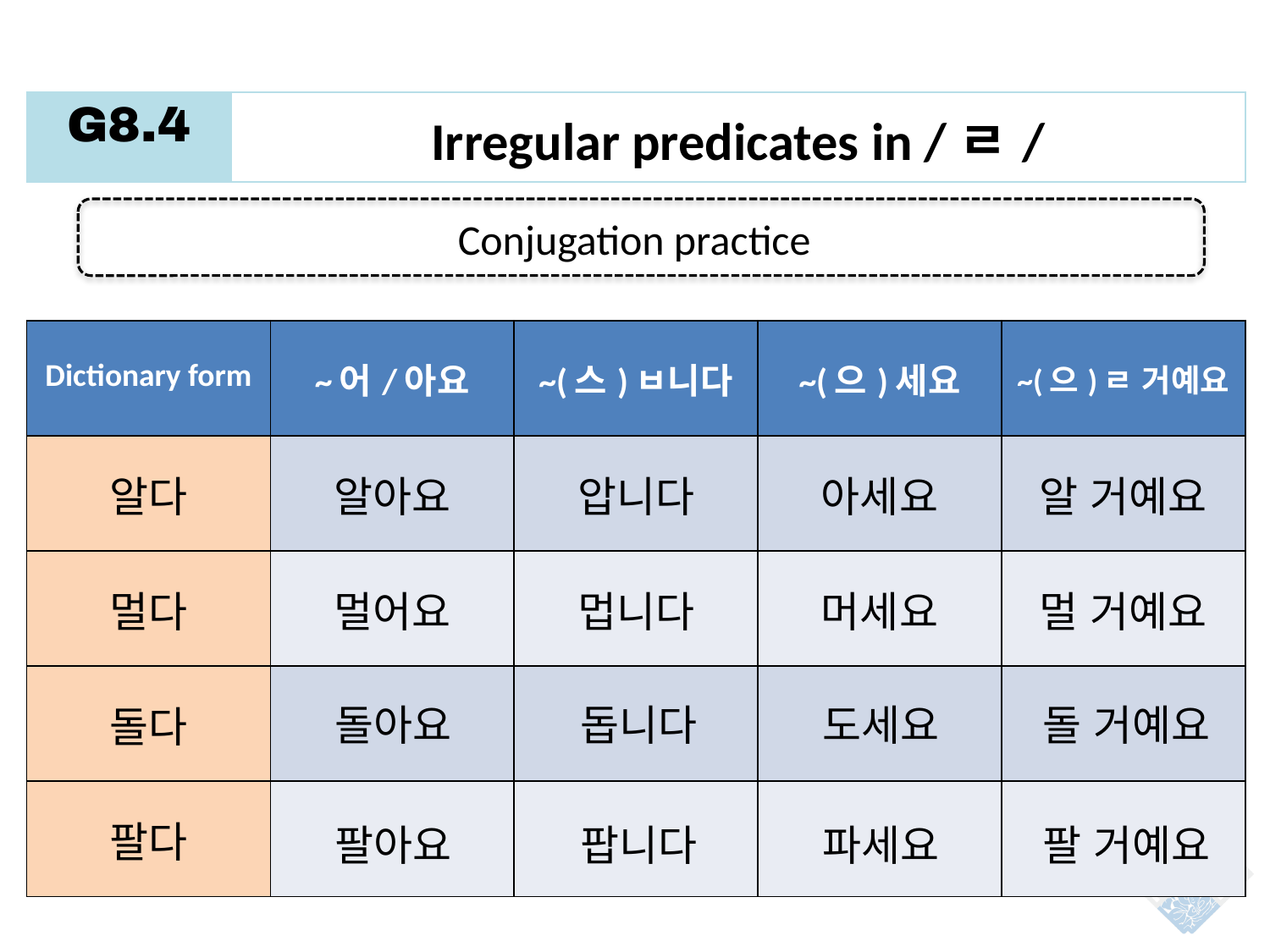

| G8.4 | Irregular predicates in /ㄹ/ |
| --- | --- |

Conjugation practice
| Dictionary form | ~어/아요 | ~(스)ㅂ니다 | ~(으)세요 | ~(으)ㄹ 거예요 |
| --- | --- | --- | --- | --- |
| 알다 | 알아요 | 압니다 | 아세요 | 알 거예요 |
| 멀다 | 멀어요 | 멉니다 | 머세요 | 멀 거예요 |
| 돌다 |  |  |  |  |
| 팔다 |  |  |  |  |
돌아요
돕니다
도세요
돌 거예요
팔아요
팝니다
파세요
팔 거예요